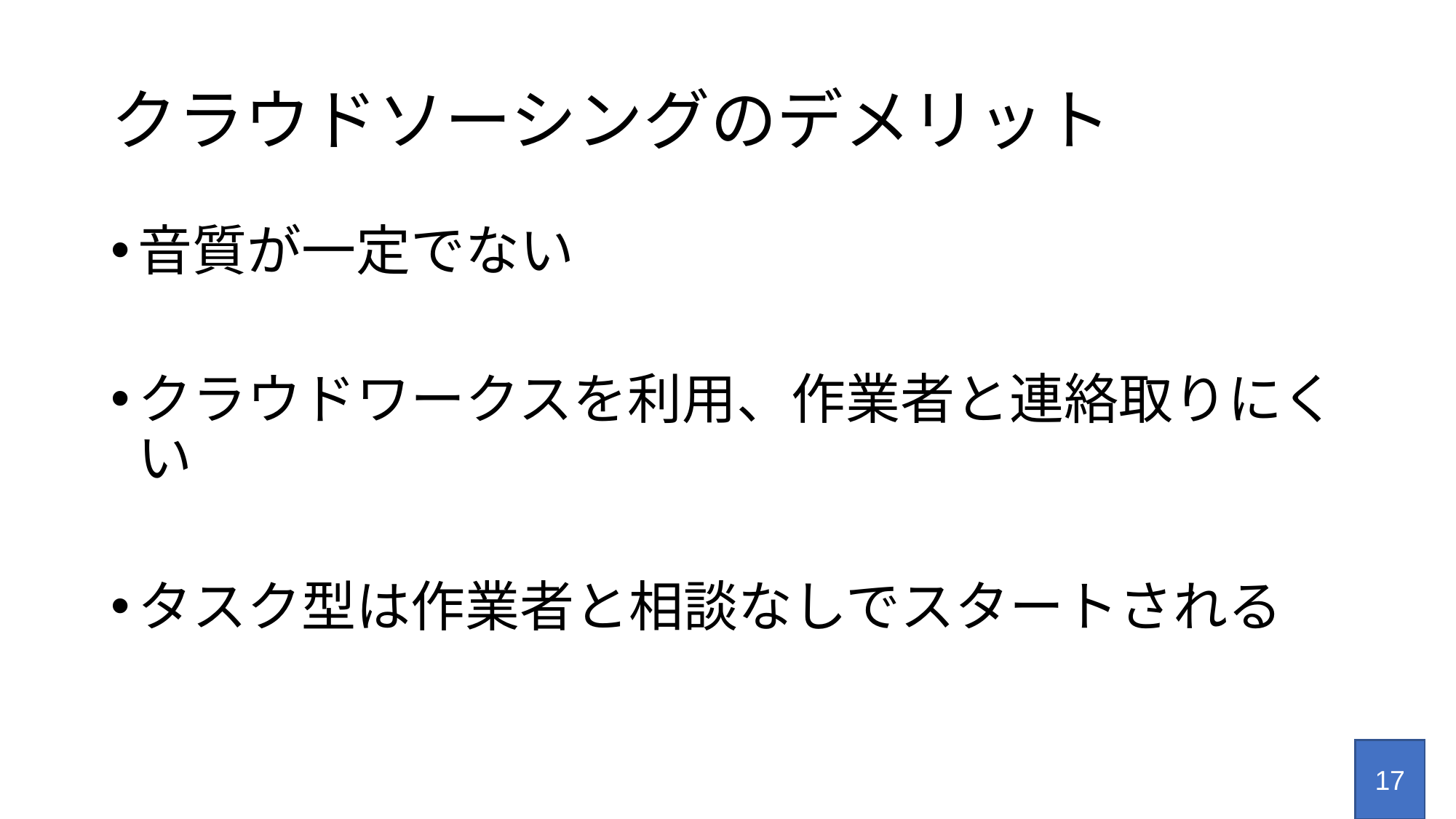

# クラウドソーシングのデメリット
音質が一定でない

クラウドワークスを利用、作業者と連絡取りにくい

タスク型は作業者と相談なしでスタートされる
17